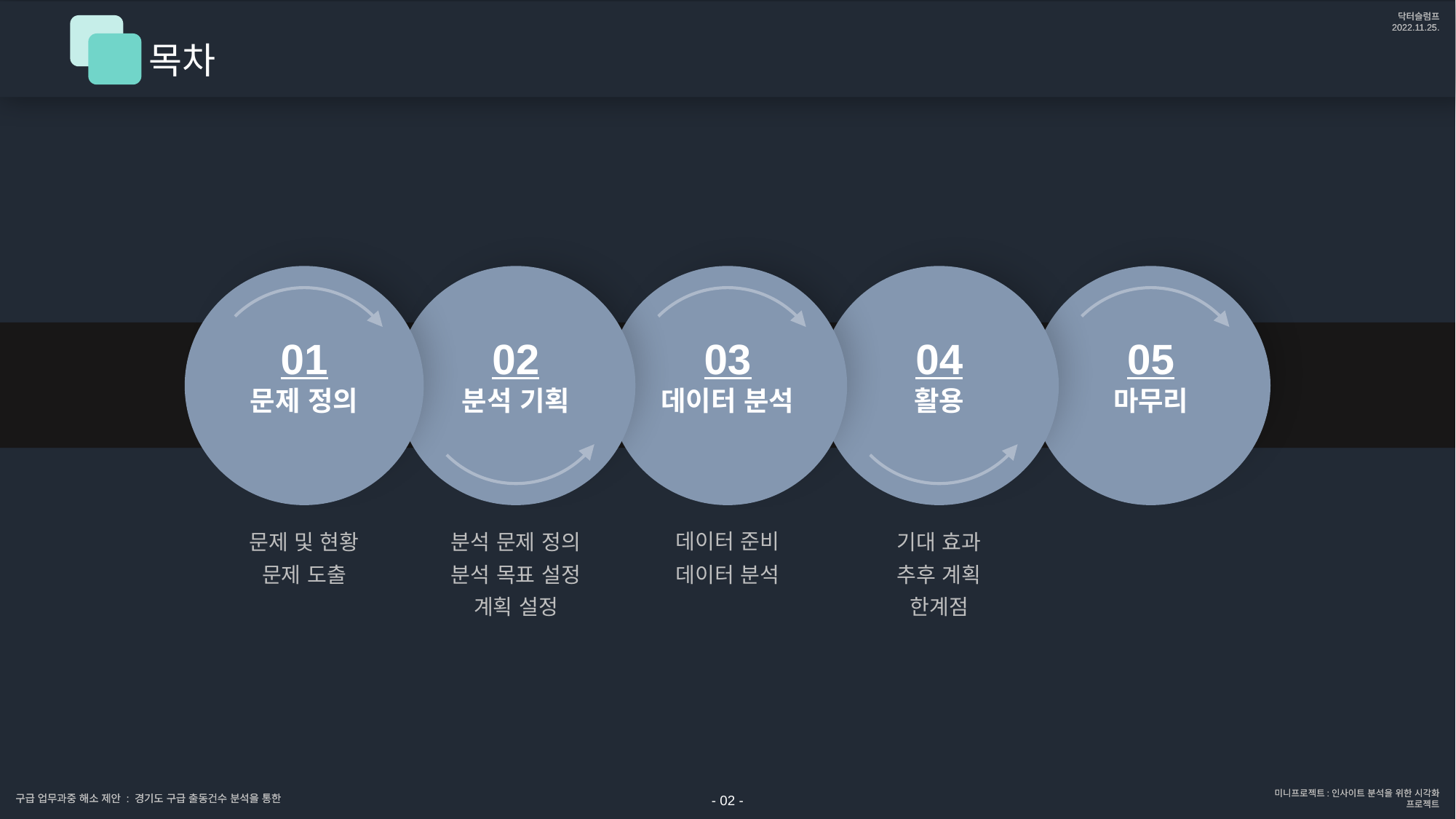

닥터슬럼프
2022.11.25.

목차

01
02
03
04
05
문제 정의
분석 기획
데이터 분석
활용
마무리
데이터 준비
데이터 분석
문제 및 현황
문제 도출
분석 문제 정의
분석 목표 설정
계획 설정
기대 효과
추후 계획
한계점
- 02 -
구급 업무과중 해소 제안 : 경기도 구급 출동건수 분석을 통한
미니프로젝트:인사이트 분석을 위한 시각화 프로젝트